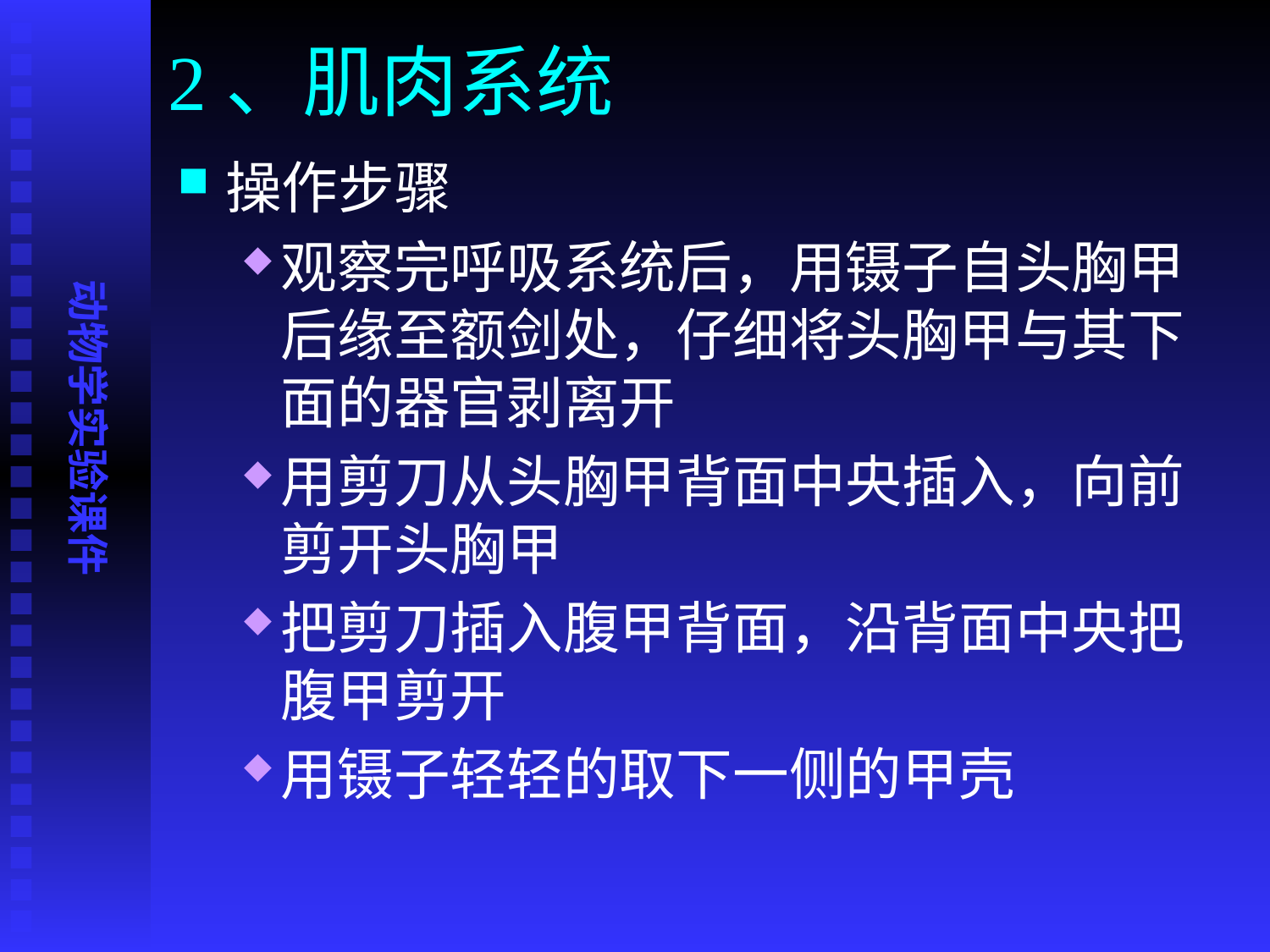

# 2、肌肉系统
操作步骤
观察完呼吸系统后，用镊子自头胸甲后缘至额剑处，仔细将头胸甲与其下面的器官剥离开
用剪刀从头胸甲背面中央插入，向前剪开头胸甲
把剪刀插入腹甲背面，沿背面中央把腹甲剪开
用镊子轻轻的取下一侧的甲壳